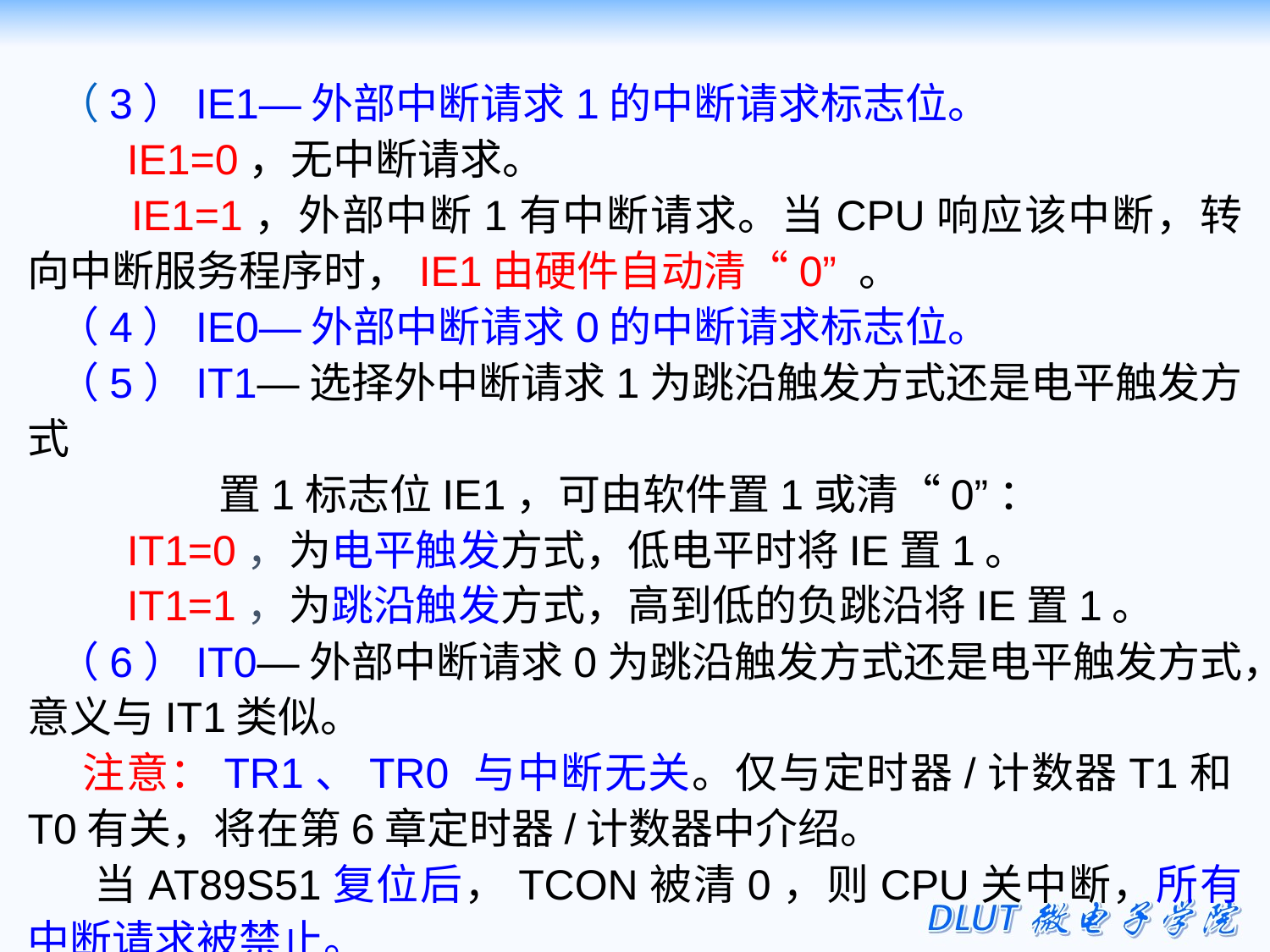

（3）IE1—外部中断请求1的中断请求标志位。
   IE1=0，无中断请求。
   IE1=1，外部中断1有中断请求。当CPU响应该中断，转向中断服务程序时，IE1由硬件自动清“0” 。
  （4）IE0—外部中断请求0的中断请求标志位。
  （5）IT1—选择外中断请求1为跳沿触发方式还是电平触发方式
                   置1标志位IE1，可由软件置1或清“0”：
   IT1=0，为电平触发方式，低电平时将IE置1。
   IT1=1，为跳沿触发方式，高到低的负跳沿将IE置1。
  （6）IT0—外部中断请求0为跳沿触发方式还是电平触发方式，意义与IT1类似。
    注意：TR1、TR0 与中断无关。仅与定时器/计数器T1和T0有关，将在第6章定时器/计数器中介绍。
     当AT89S51复位后，TCON被清0，则CPU关中断，所有中断请求被禁止。